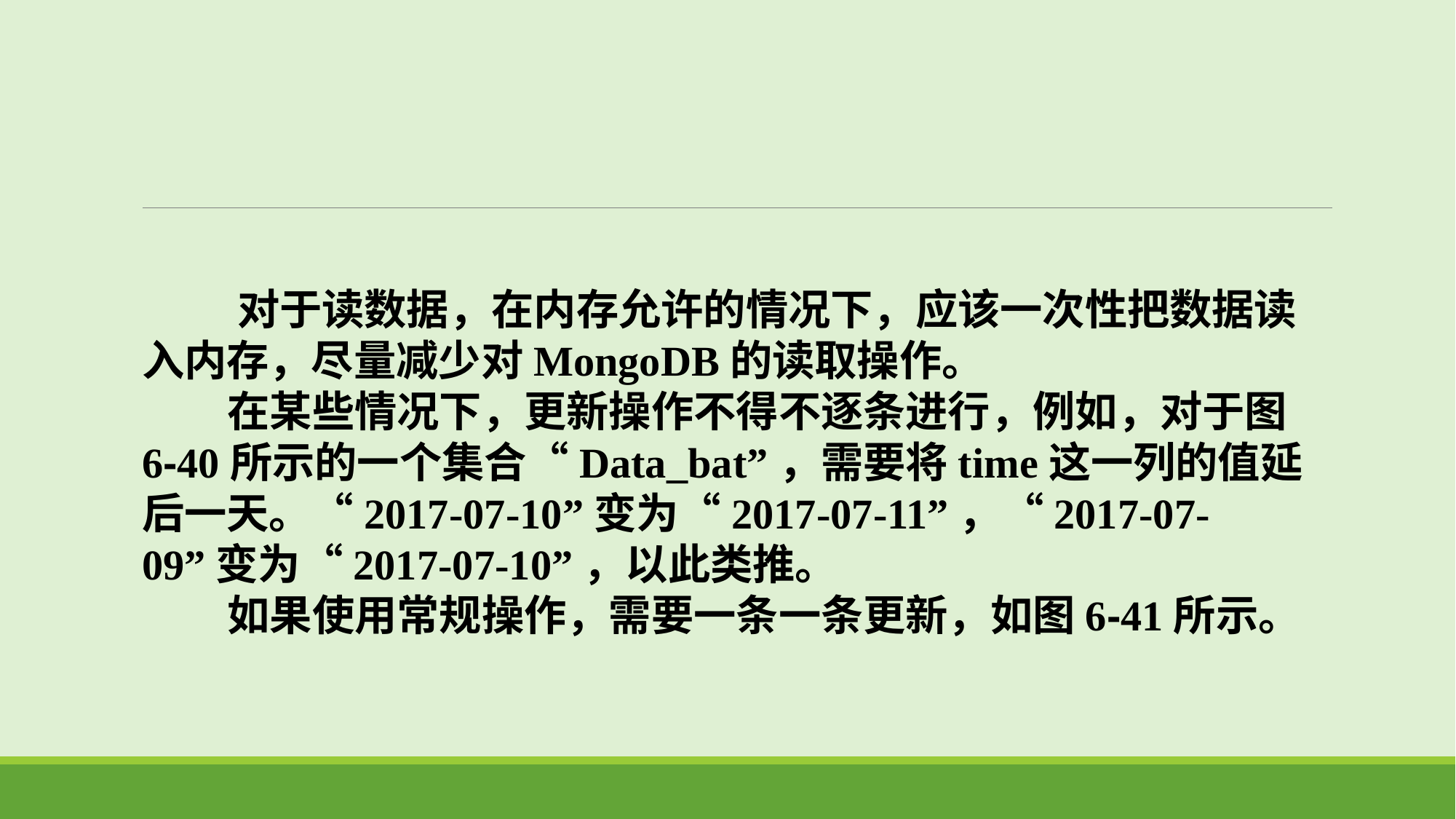

对于读数据，在内存允许的情况下，应该一次性把数据读入内存，尽量减少对MongoDB的读取操作。
     在某些情况下，更新操作不得不逐条进行，例如，对于图6-40所示的一个集合“Data_bat”，需要将time这一列的值延后一天。“2017-07-10”变为“2017-07-11”，“2017-07-09”变为“2017-07-10”，以此类推。
     如果使用常规操作，需要一条一条更新，如图6-41所示。